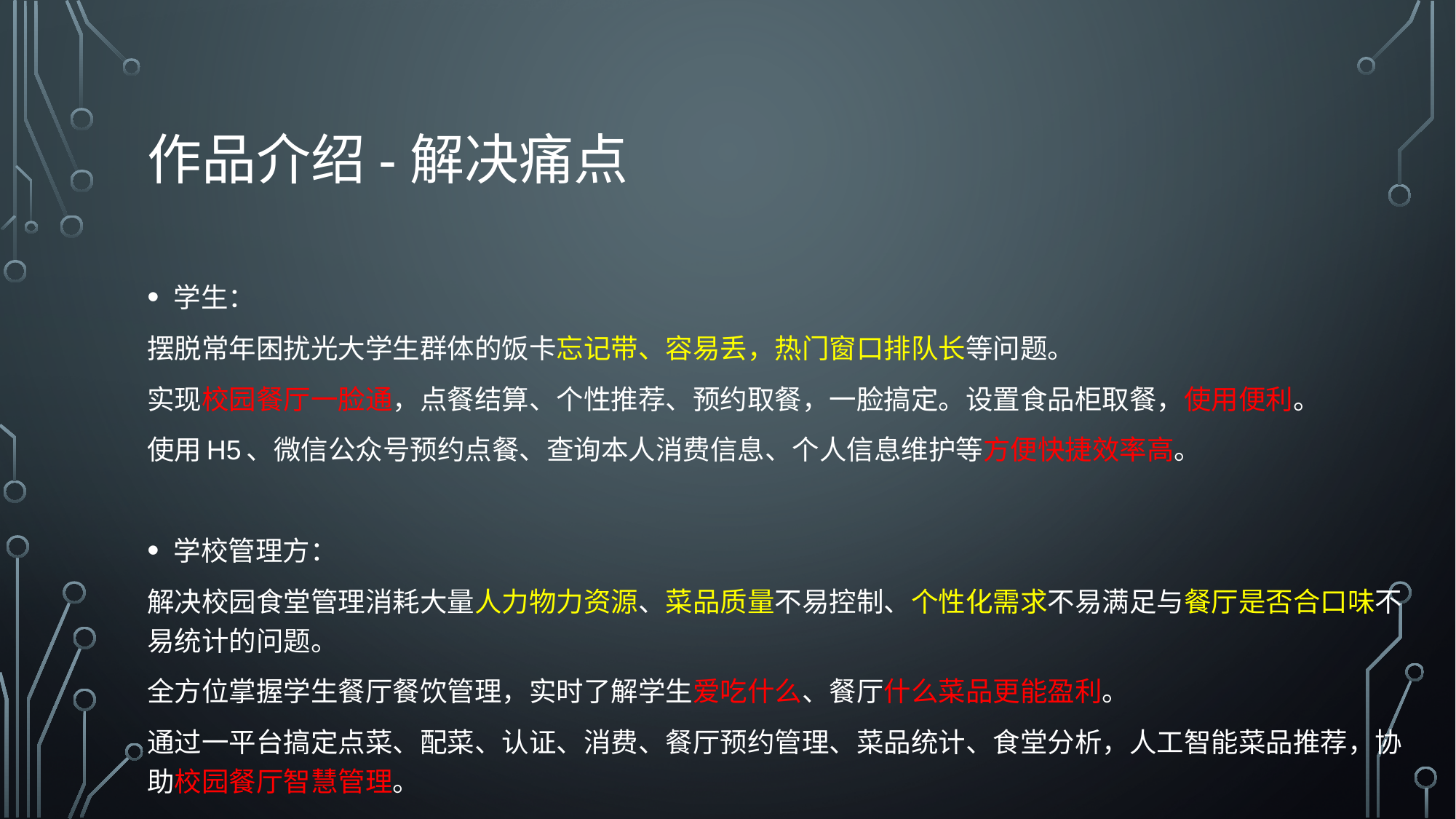

# 作品介绍-解决痛点
学生：
摆脱常年困扰光大学生群体的饭卡忘记带、容易丢，热门窗口排队长等问题。
实现校园餐厅一脸通，点餐结算、个性推荐、预约取餐，一脸搞定。设置食品柜取餐，使用便利。
使用H5、微信公众号预约点餐、查询本人消费信息、个人信息维护等方便快捷效率高。

学校管理方：
解决校园食堂管理消耗大量人力物力资源、菜品质量不易控制、个性化需求不易满足与餐厅是否合口味不易统计的问题。
全方位掌握学生餐厅餐饮管理，实时了解学生爱吃什么、餐厅什么菜品更能盈利。
通过一平台搞定点菜、配菜、认证、消费、餐厅预约管理、菜品统计、食堂分析，人工智能菜品推荐，协助校园餐厅智慧管理。